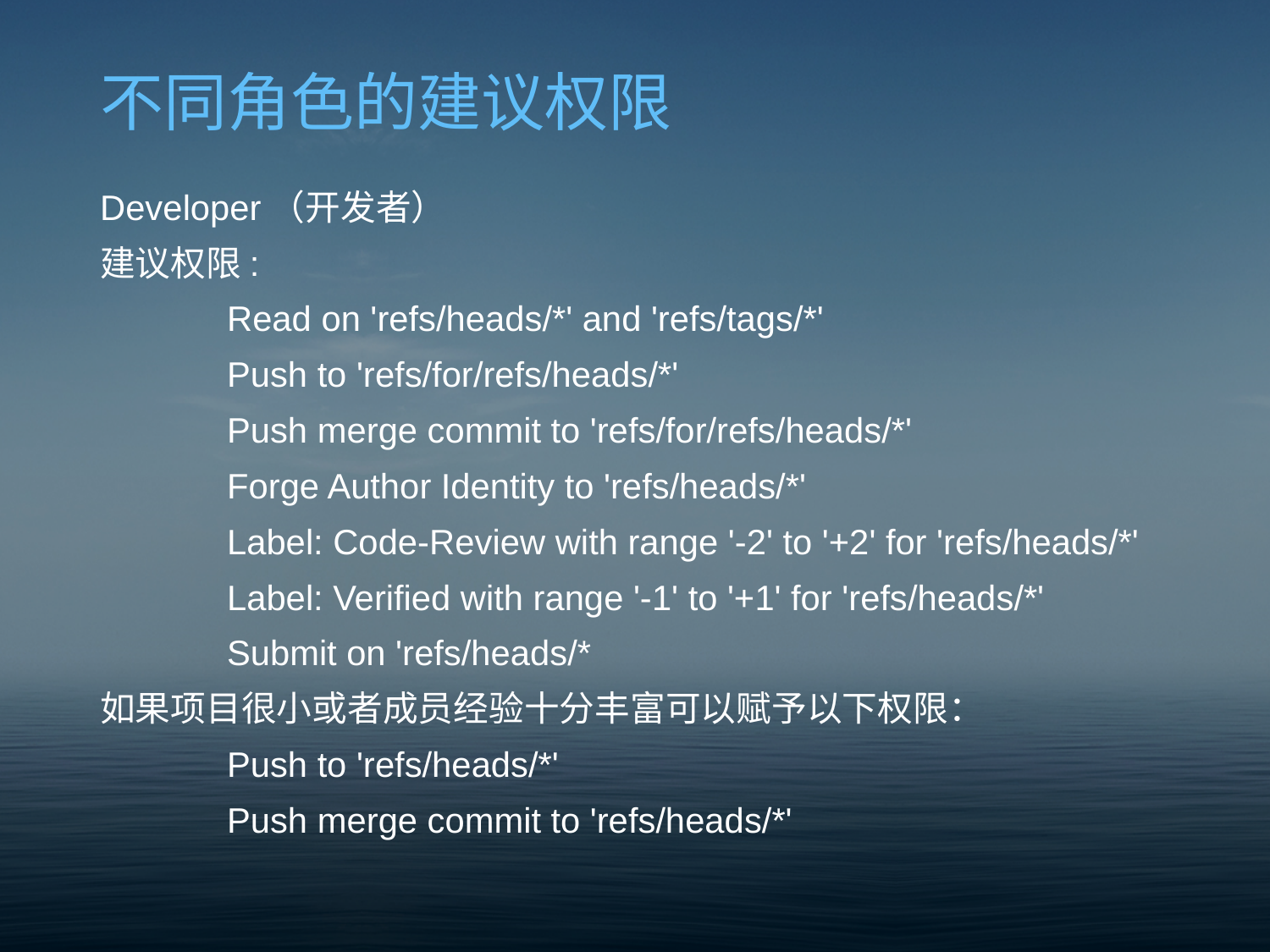

# 不同角色的建议权限
Developer（开发者）
建议权限:
	Read on 'refs/heads/*' and 'refs/tags/*'
	Push to 'refs/for/refs/heads/*'
	Push merge commit to 'refs/for/refs/heads/*'
	Forge Author Identity to 'refs/heads/*'
	Label: Code-Review with range '-2' to '+2' for 'refs/heads/*'
	Label: Verified with range '-1' to '+1' for 'refs/heads/*'
	Submit on 'refs/heads/*
如果项目很小或者成员经验十分丰富可以赋予以下权限：
	Push to 'refs/heads/*'
	Push merge commit to 'refs/heads/*'